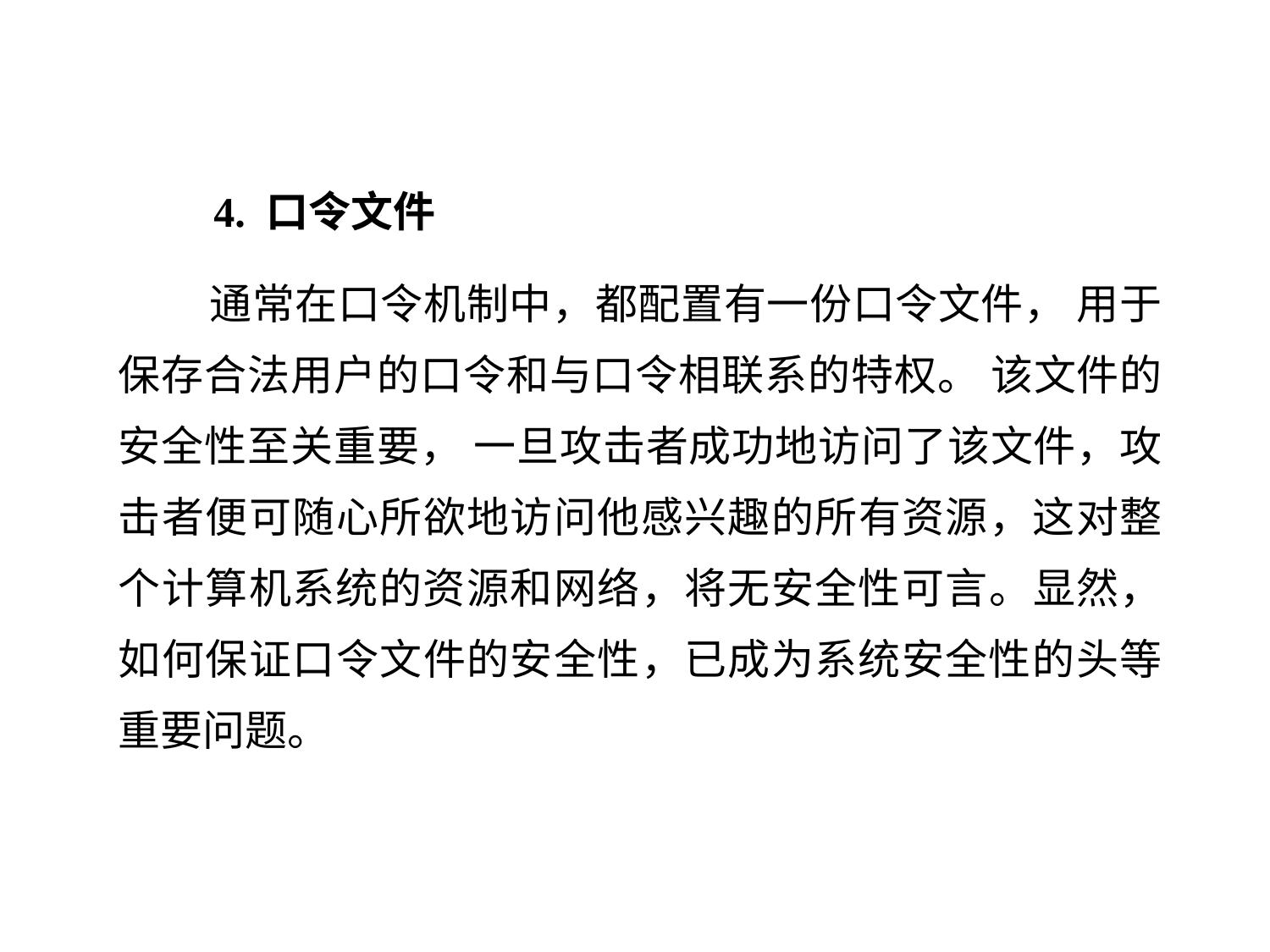

4. 口令文件
        通常在口令机制中，都配置有一份口令文件， 用于保存合法用户的口令和与口令相联系的特权。 该文件的安全性至关重要， 一旦攻击者成功地访问了该文件，攻击者便可随心所欲地访问他感兴趣的所有资源，这对整个计算机系统的资源和网络，将无安全性可言。显然，如何保证口令文件的安全性，已成为系统安全性的头等重要问题。